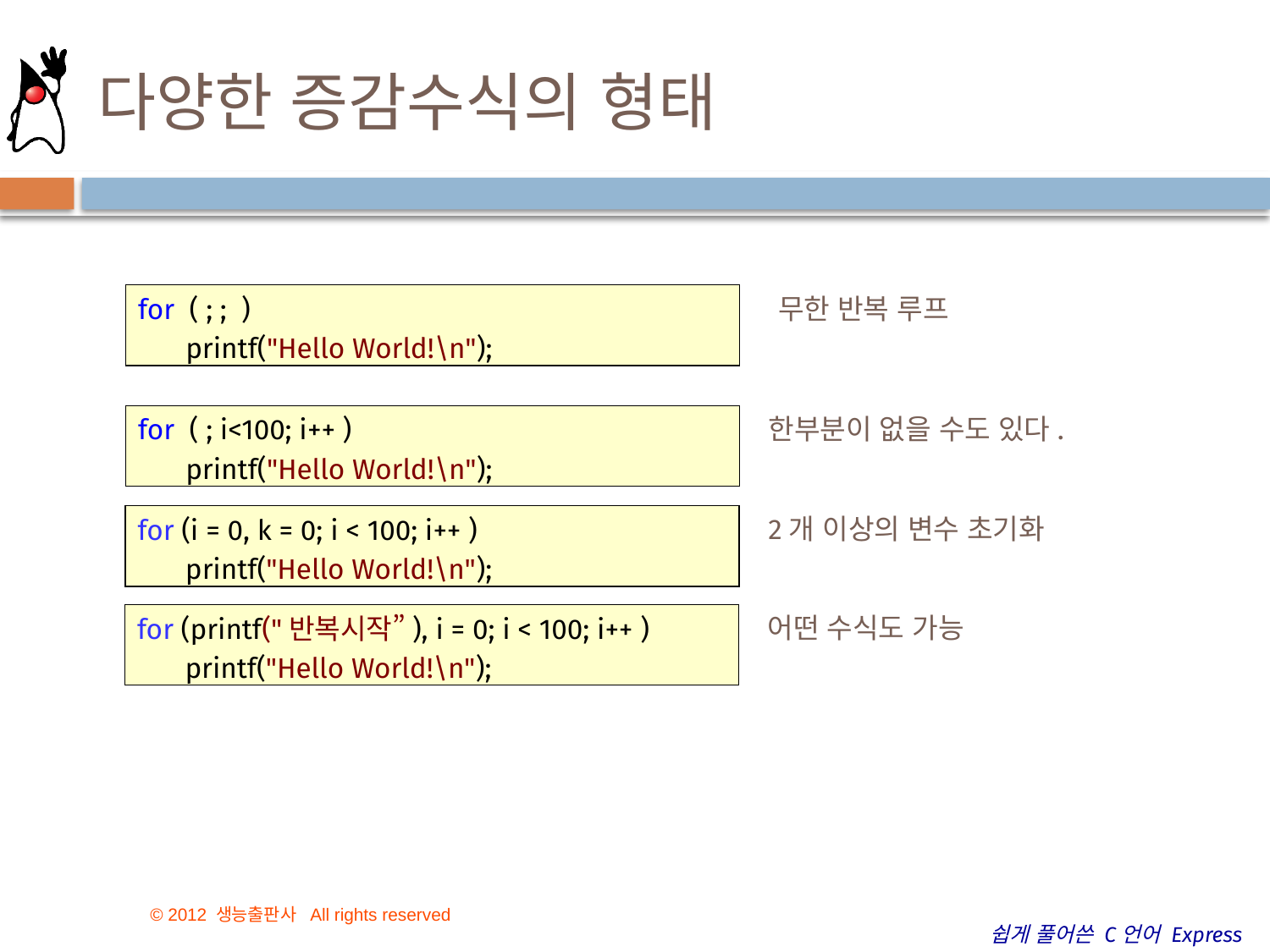

# 다양한 증감수식의 형태
for  ( ; ;  )
	printf("Hello World!\n");
무한 반복 루프
한부분이 없을 수도 있다.
for  ( ; i<100; i++ )
	printf("Hello World!\n");
2개 이상의 변수 초기화
for (i = 0, k = 0; i < 100; i++ )
	printf("Hello World!\n");
어떤 수식도 가능
for (printf("반복시작”), i = 0; i < 100; i++ )
	printf("Hello World!\n");